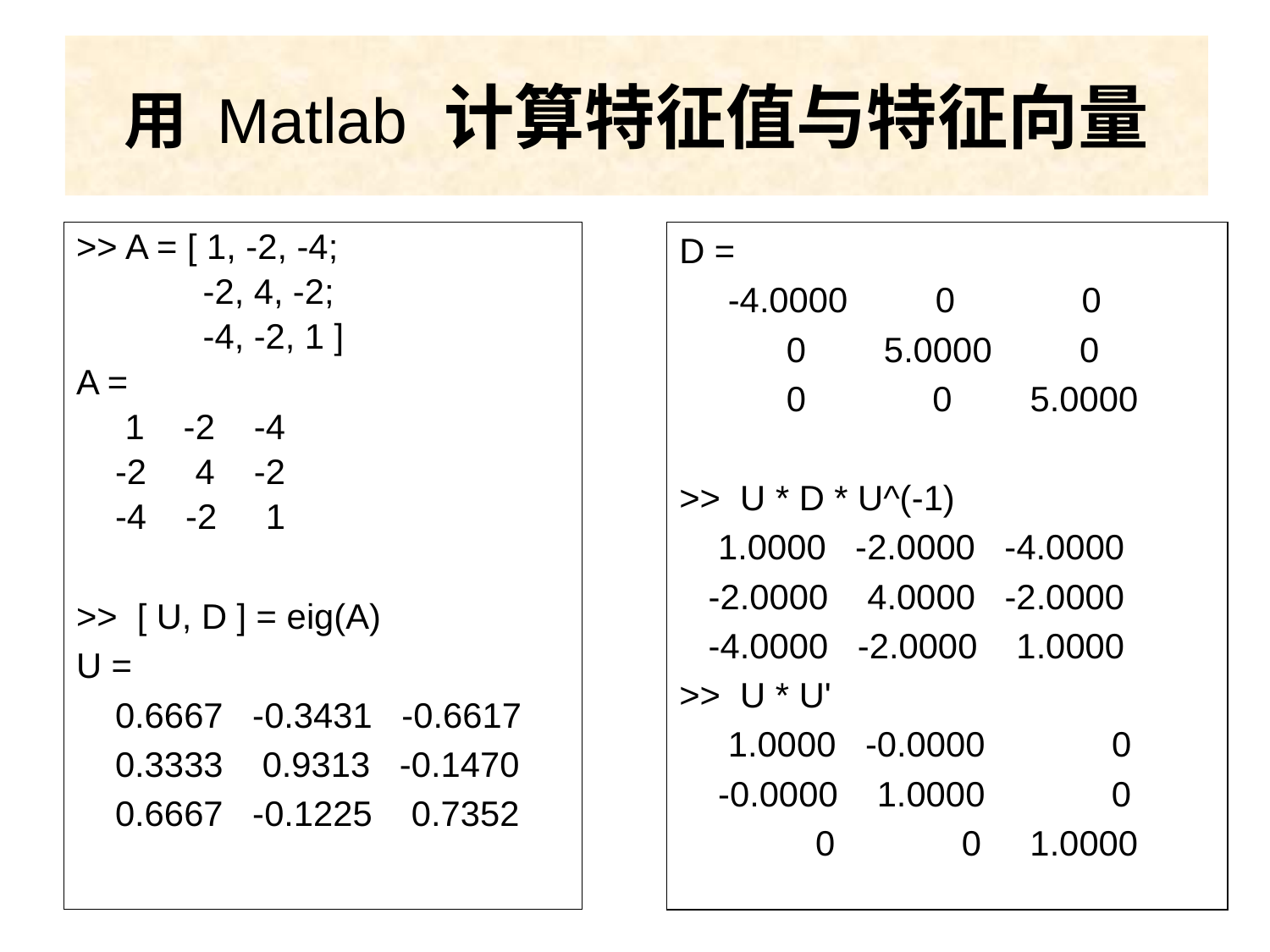

# 用 Matlab 计算特征值与特征向量
>> A = [ 1, -2, -4;
             -2, 4, -2;
             -4, -2, 1 ]
A =
     1    -2    -4
    -2     4    -2
    -4    -2     1

>>  [ U, D ] = eig(A)
U =
    0.6667   -0.3431   -0.6617
    0.3333    0.9313   -0.1470
    0.6667   -0.1225    0.7352
D =
     -4.0000         0             0
           0        5.0000         0
           0             0        5.0000

>>  U * D * U^(-1)
    1.0000   -2.0000   -4.0000
   -2.0000    4.0000   -2.0000
   -4.0000   -2.0000    1.0000
>>  U * U'
     1.0000   -0.0000             0
    -0.0000    1.0000             0
              0             0     1.0000